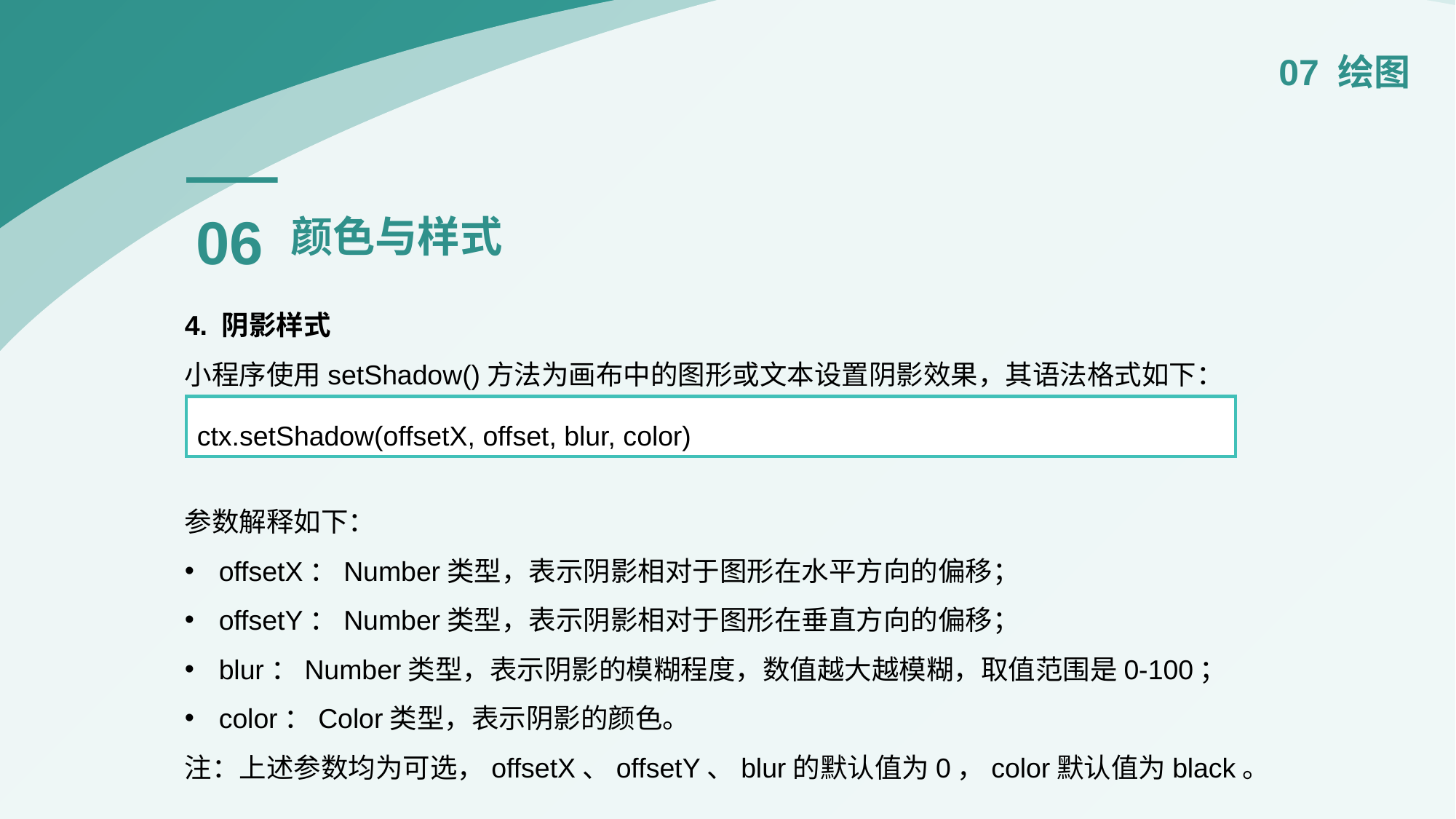

07 绘图
06

颜色与样式
4. 阴影样式
小程序使用setShadow()方法为画布中的图形或文本设置阴影效果，其语法格式如下：

参数解释如下：
offsetX：Number类型，表示阴影相对于图形在水平方向的偏移；
offsetY：Number类型，表示阴影相对于图形在垂直方向的偏移；
blur：Number类型，表示阴影的模糊程度，数值越大越模糊，取值范围是0-100；
color：Color类型，表示阴影的颜色。
注：上述参数均为可选，offsetX、offsetY、blur的默认值为0，color默认值为black。
ctx.setShadow(offsetX, offset, blur, color)